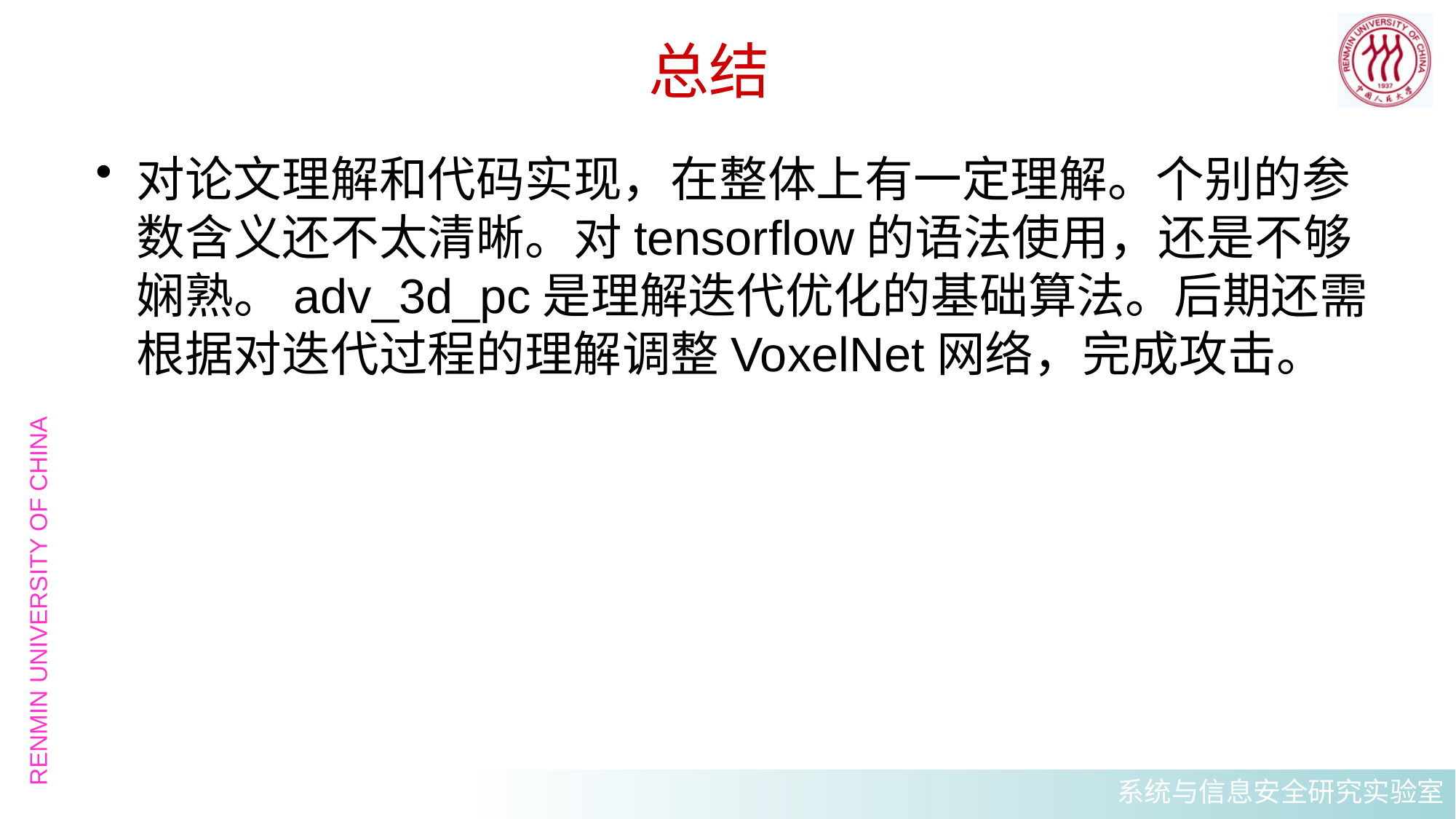

# 总结
对论文理解和代码实现，在整体上有一定理解。个别的参数含义还不太清晰。对tensorflow的语法使用，还是不够娴熟。adv_3d_pc是理解迭代优化的基础算法。后期还需根据对迭代过程的理解调整VoxelNet网络，完成攻击。